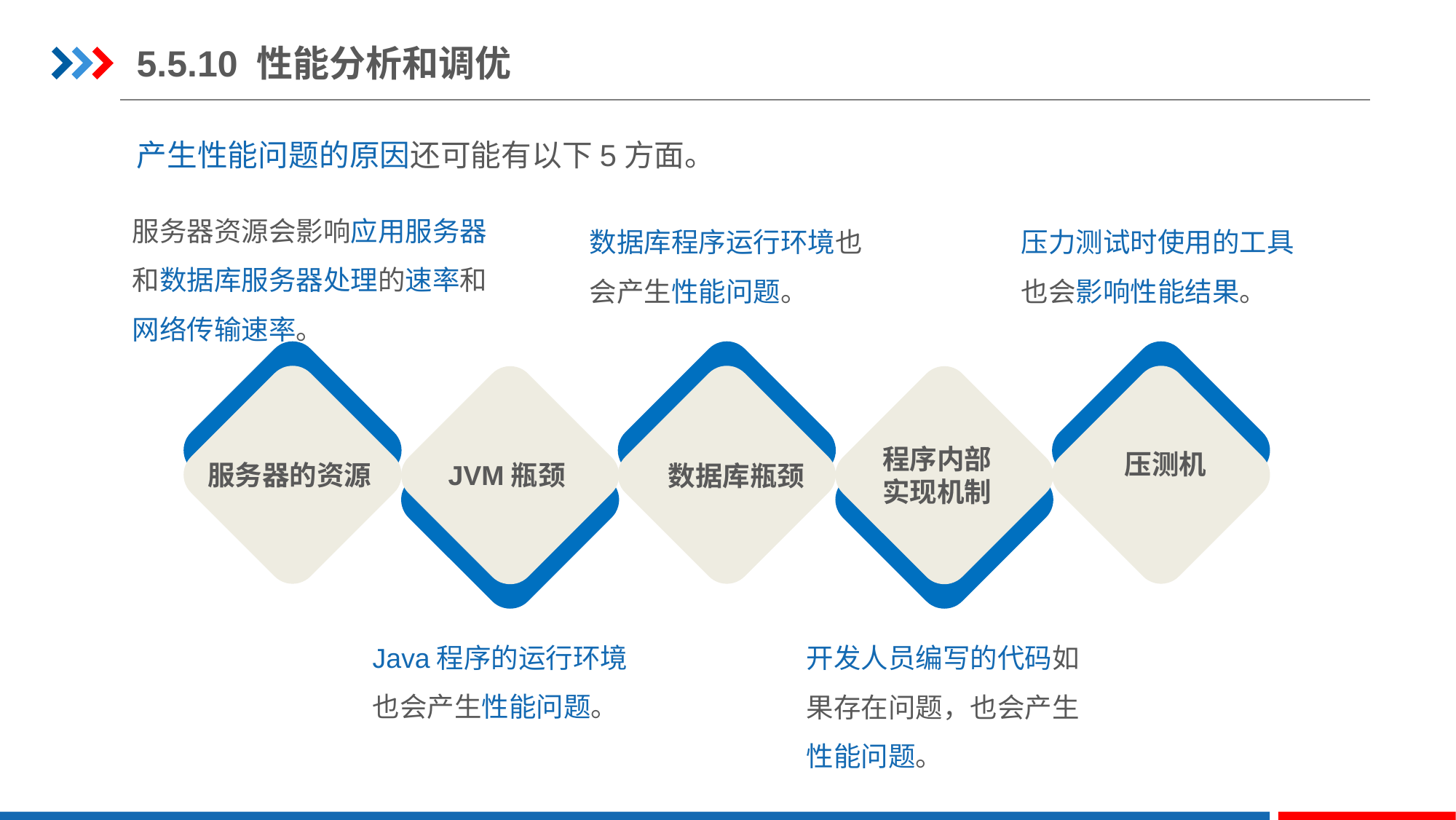

5.5.10 性能分析和调优
产生性能问题的原因还可能有以下5方面。
服务器资源会影响应用服务器和数据库服务器处理的速率和网络传输速率。
数据库程序运行环境也会产生性能问题。
压力测试时使用的工具也会影响性能结果。

压测机
服务器的资源
JVM瓶颈
程序内部实现机制
数据库瓶颈
Java程序的运行环境也会产生性能问题。
开发人员编写的代码如果存在问题，也会产生性能问题。